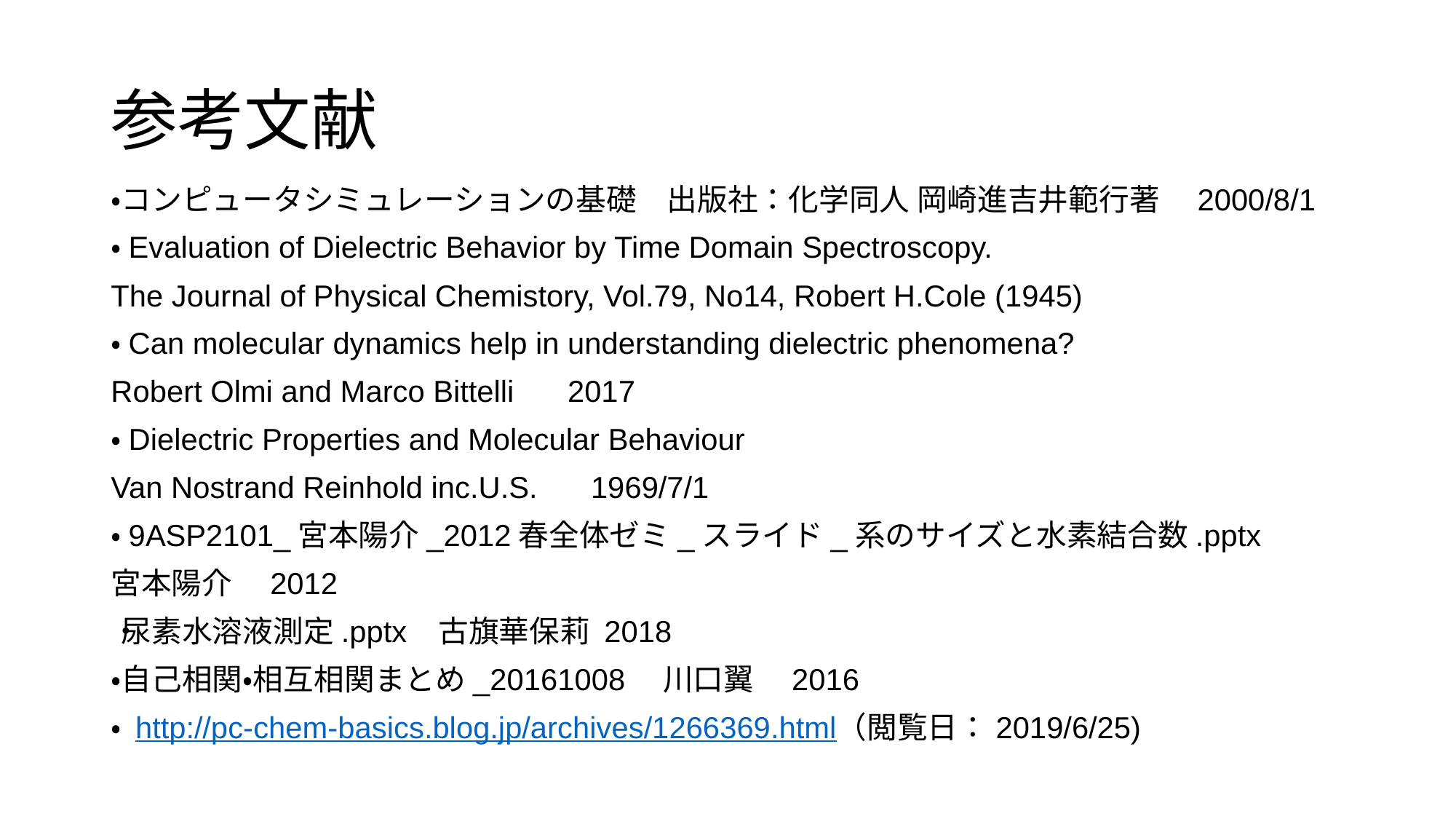

# 参考文献
・コンピュータシミュレーションの基礎　出版社：化学同人 岡崎進吉井範行著　2000/8/1
・Evaluation of Dielectric Behavior by Time Domain Spectroscopy.
The Journal of Physical Chemistory, Vol.79, No14, Robert H.Cole (1945)
・Can molecular dynamics help in understanding dielectric phenomena?
Robert Olmi and Marco Bittelli 　2017
・Dielectric Properties and Molecular Behaviour
Van Nostrand Reinhold inc.U.S. 　1969/7/1
・9ASP2101_宮本陽介_2012春全体ゼミ_スライド_系のサイズと水素結合数.pptx
宮本陽介　2012
・尿素水溶液測定.pptx	古旗華保莉 2018
・自己相関・相互相関まとめ_20161008　川口翼　2016
・ http://pc-chem-basics.blog.jp/archives/1266369.html（閲覧日：2019/6/25)